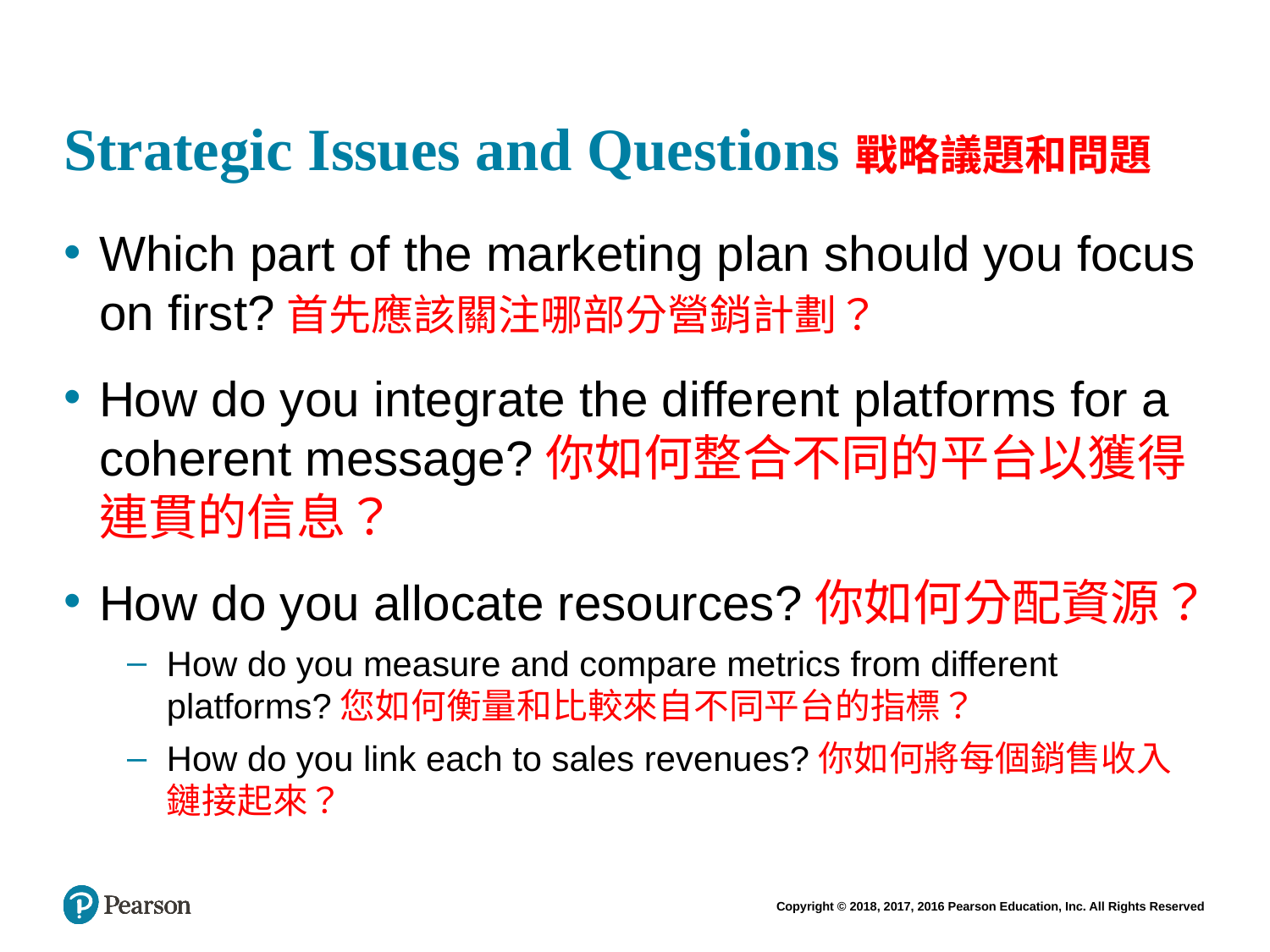

# Strategic Issues and Questions戰略議題和問題
Which part of the marketing plan should you focus on first?首先應該關注哪部分營銷計劃？
How do you integrate the different platforms for a coherent message?你如何整合不同的平台以獲得連貫的信息？
How do you allocate resources?你如何分配資源？
How do you measure and compare metrics from different platforms?您如何衡量和比較來自不同平台的指標？
How do you link each to sales revenues?你如何將每個銷售收入鏈接起來？